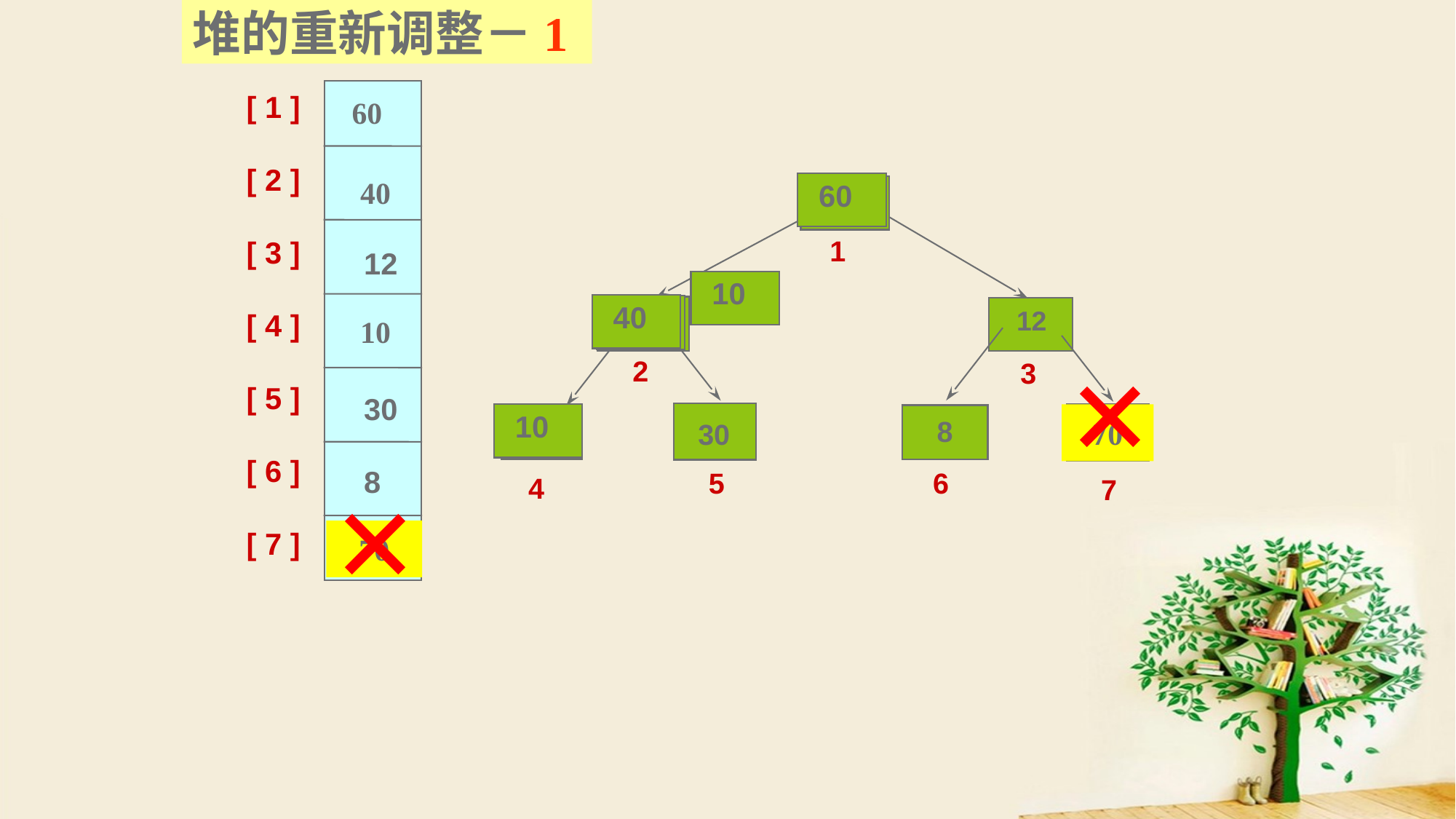

堆的重新调整－1

[ 1 ]

[ 2 ]

[ 3 ]

[ 4 ]

[ 5 ]

[ 6 ]

[ 7 ]

70

60

12

40

30

8

10
10
60

60

10

40
40

10
10

10

 1
 60

 12
×
×

 2
 3

 30

70

40

4

10

 7
 8

 5
  6

70